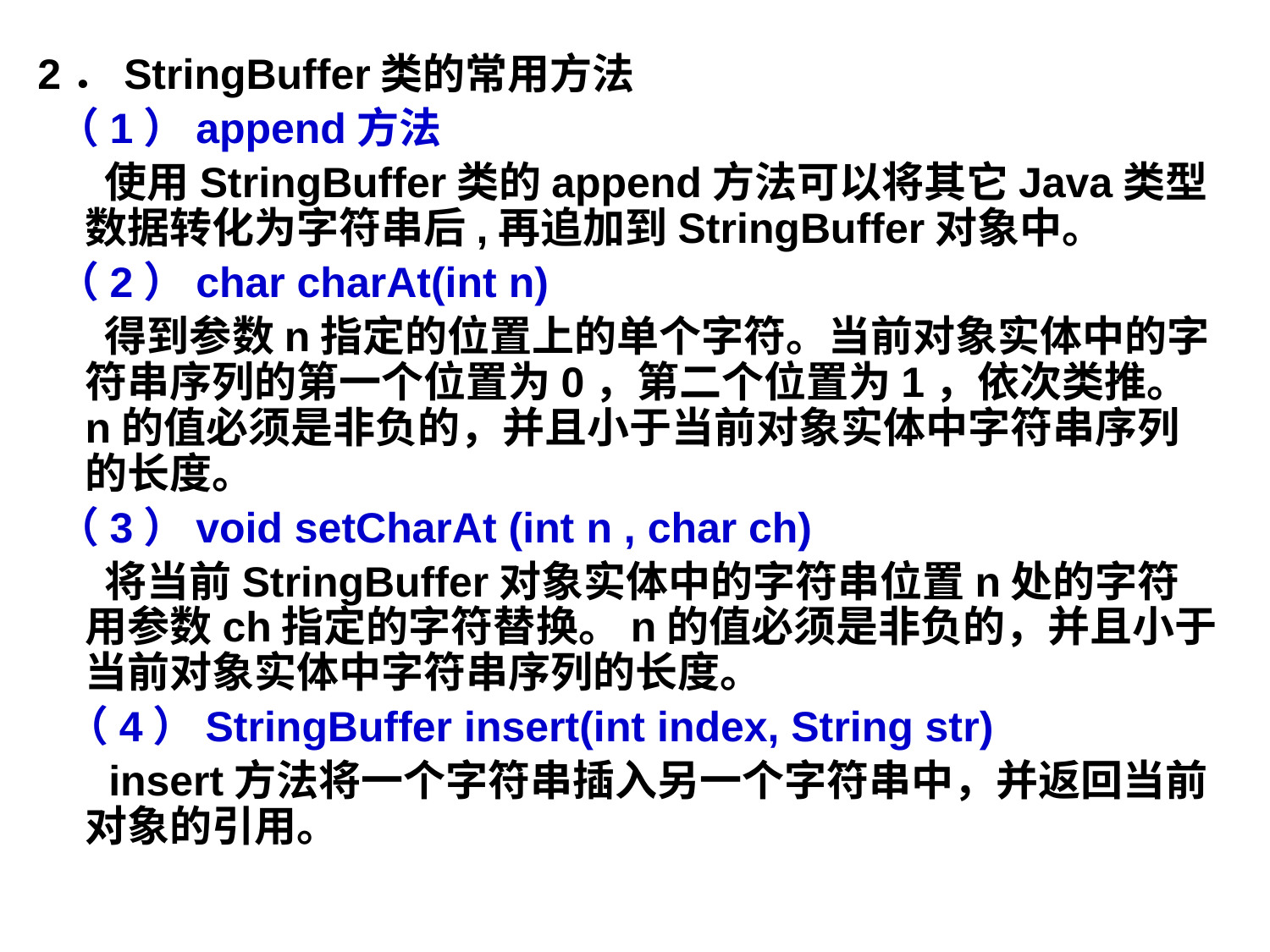

2．StringBuffer类的常用方法
 （1）append方法
      使用StringBuffer类的append方法可以将其它Java类型数据转化为字符串后,再追加到StringBuffer对象中。
 （2）char charAt(int n)
      得到参数n指定的位置上的单个字符。当前对象实体中的字符串序列的第一个位置为0，第二个位置为1，依次类推。n的值必须是非负的，并且小于当前对象实体中字符串序列的长度。
 （3）void setCharAt (int n , char ch)
      将当前StringBuffer对象实体中的字符串位置n处的字符用参数ch指定的字符替换。n的值必须是非负的，并且小于当前对象实体中字符串序列的长度。
  （4）StringBuffer insert(int index, String str)
      insert方法将一个字符串插入另一个字符串中，并返回当前对象的引用。